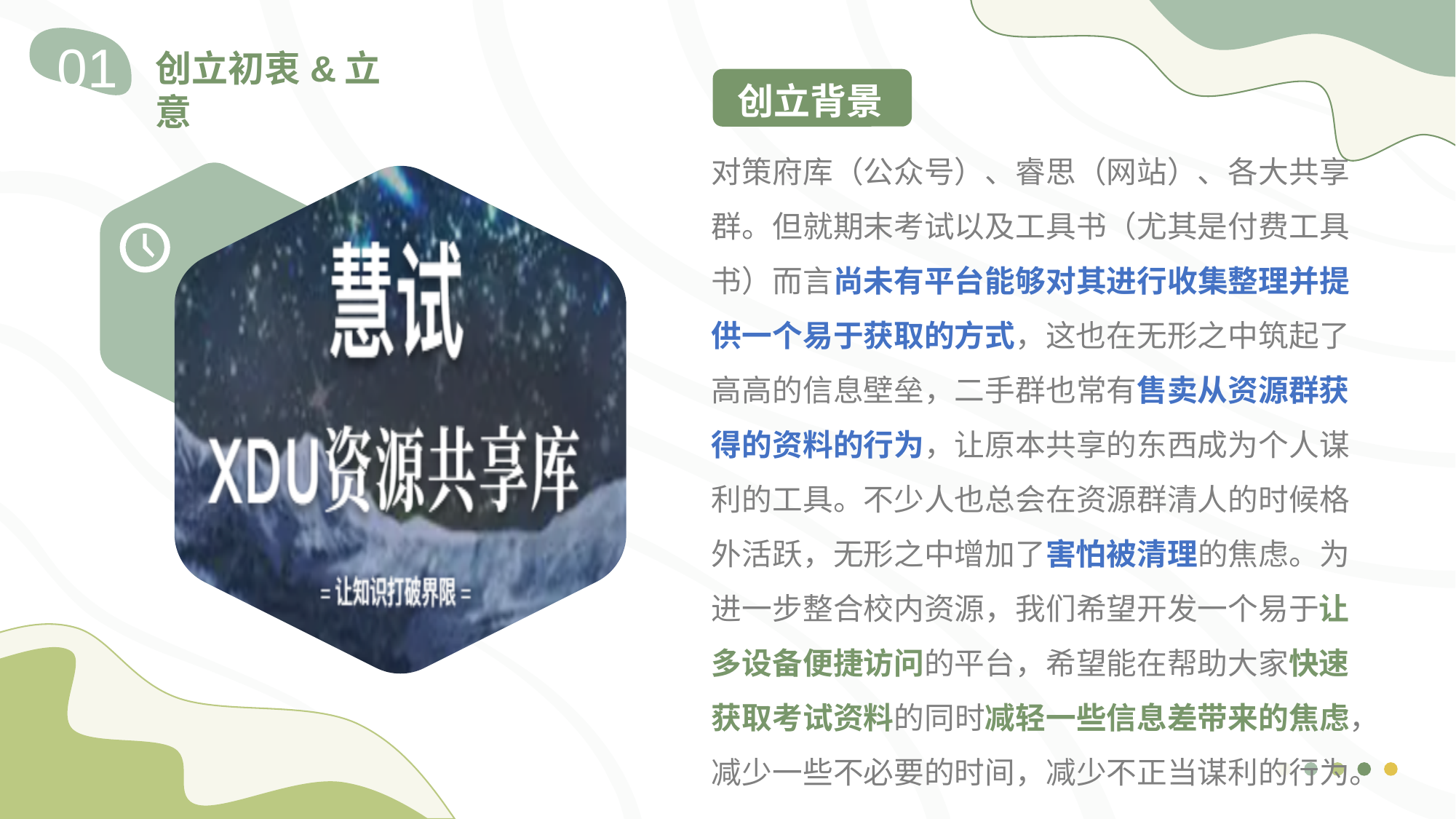

01
创立初衷&立意

创立背景
对策府库（公众号）、睿思（网站）、各大共享群。但就期末考试以及工具书（尤其是付费工具书）而言尚未有平台能够对其进行收集整理并提供一个易于获取的方式，这也在无形之中筑起了高高的信息壁垒，二手群也常有售卖从资源群获得的资料的行为，让原本共享的东西成为个人谋利的工具。不少人也总会在资源群清人的时候格外活跃，无形之中增加了害怕被清理的焦虑。为进一步整合校内资源，我们希望开发一个易于让多设备便捷访问的平台，希望能在帮助大家快速获取考试资料的同时减轻一些信息差带来的焦虑，减少一些不必要的时间，减少不正当谋利的行为。